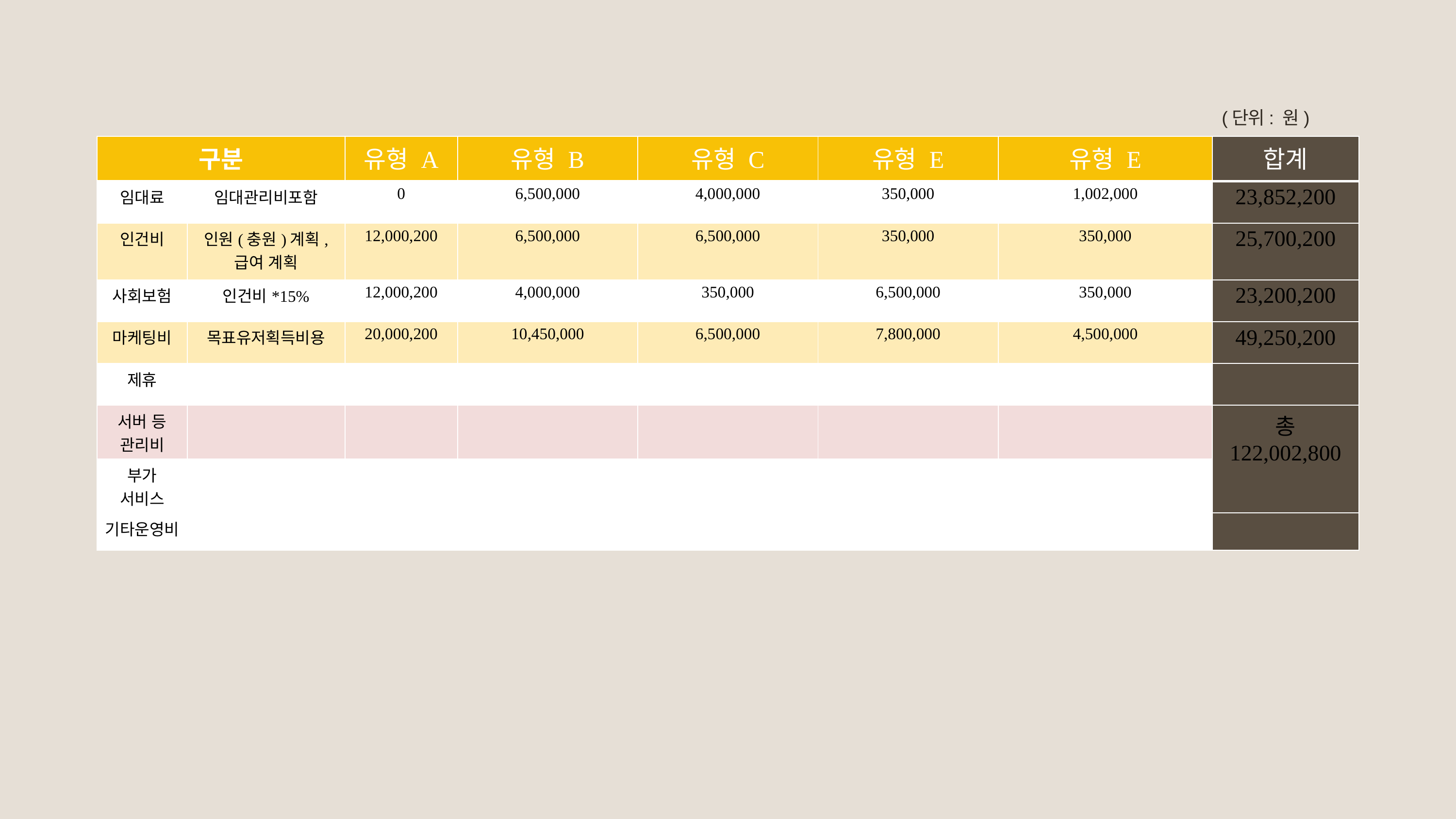

(단위: 원)
| 구분 |  |  | 유형 A | 유형 B | 유형 C | 유형 E | 유형 E | 합계 |
| --- | --- | --- | --- | --- | --- | --- | --- | --- |
| 임대료 | 임대관리비포함 |  | 0 | 6,500,000 | 4,000,000 | 350,000 | 1,002,000 | 23,852,200 |
| 인건비 | 인원(충원)계획, 급여 계획 |  | 12,000,200 | 6,500,000 | 6,500,000 | 350,000 | 350,000 | 25,700,200 |
| 사회보험 | 인건비\*15% |  | 12,000,200 | 4,000,000 | 350,000 | 6,500,000 | 350,000 | 23,200,200 |
| 마케팅비 | 목표유저획득비용 |  | 20,000,200 | 10,450,000 | 6,500,000 | 7,800,000 | 4,500,000 | 49,250,200 |
| 제휴 |  |  |  |  |  |  |  |  |
| 서버 등 관리비 |  |  |  |  |  |  |  | 총 122,002,800 |
| 부가 서비스 |  |  |  |  |  |  |  |  |
| 기타운영비 |  |  |  |  |  |  |  |  |